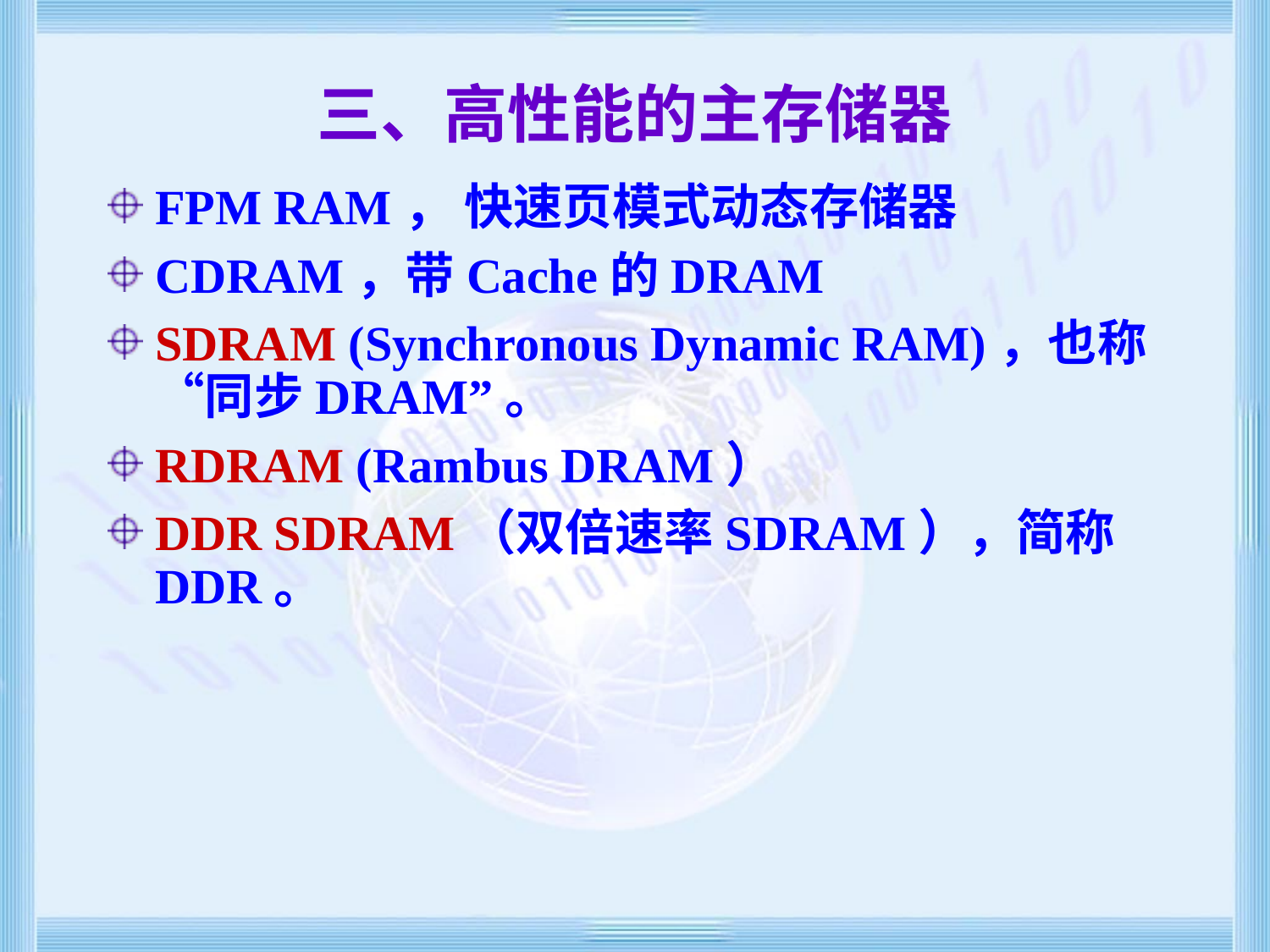

# 三、高性能的主存储器
FPM RAM， 快速页模式动态存储器
CDRAM，带Cache的DRAM
SDRAM (Synchronous Dynamic RAM)，也称“同步DRAM”。
RDRAM (Rambus DRAM）
DDR SDRAM（双倍速率SDRAM），简称DDR。

56